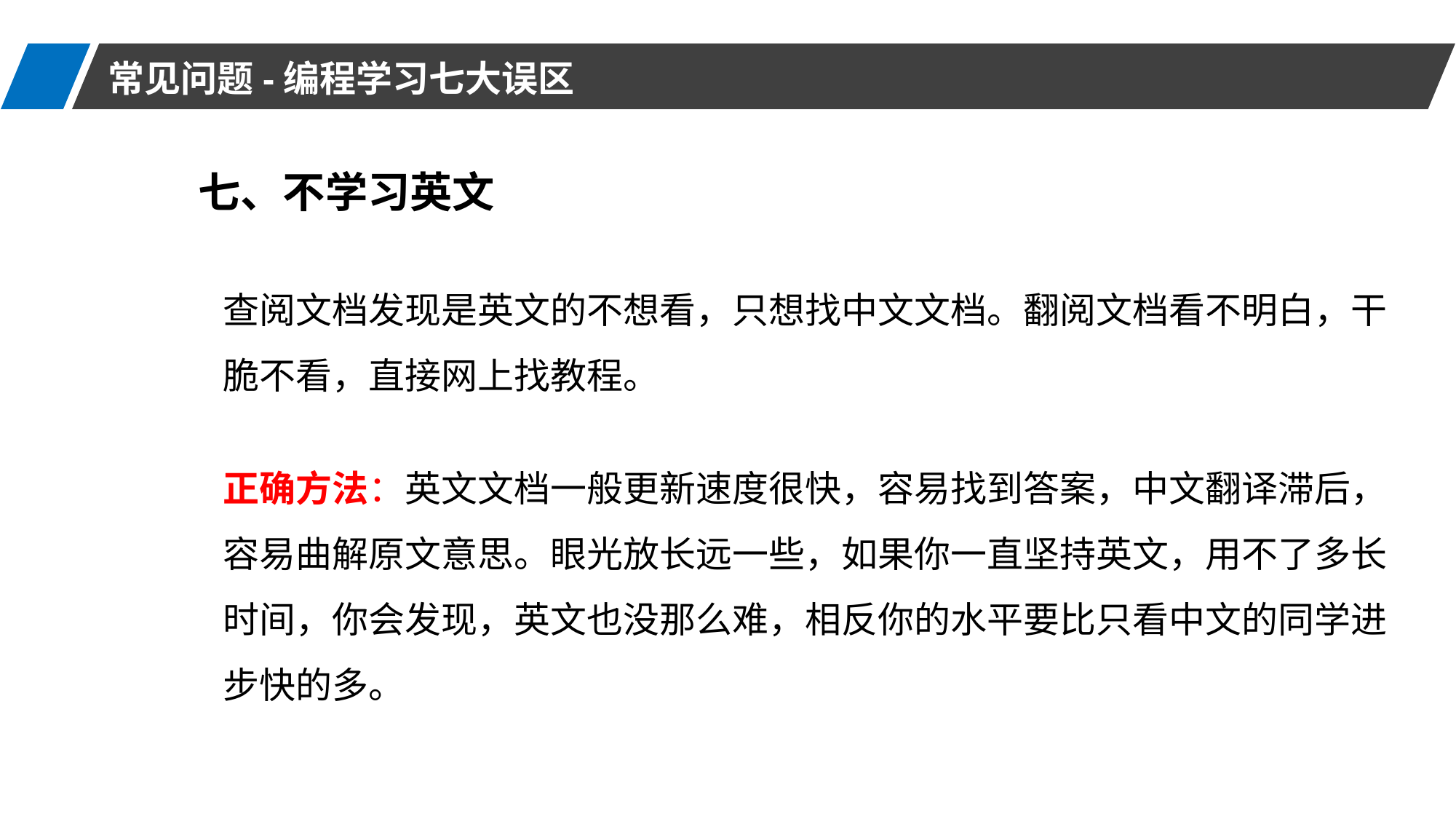

常见问题-编程学习七大误区
七、不学习英文
查阅文档发现是英文的不想看，只想找中文文档。翻阅文档看不明白，干脆不看，直接网上找教程。
正确方法：英文文档一般更新速度很快，容易找到答案，中文翻译滞后，容易曲解原文意思。眼光放长远一些，如果你一直坚持英文，用不了多长时间，你会发现，英文也没那么难，相反你的水平要比只看中文的同学进步快的多。